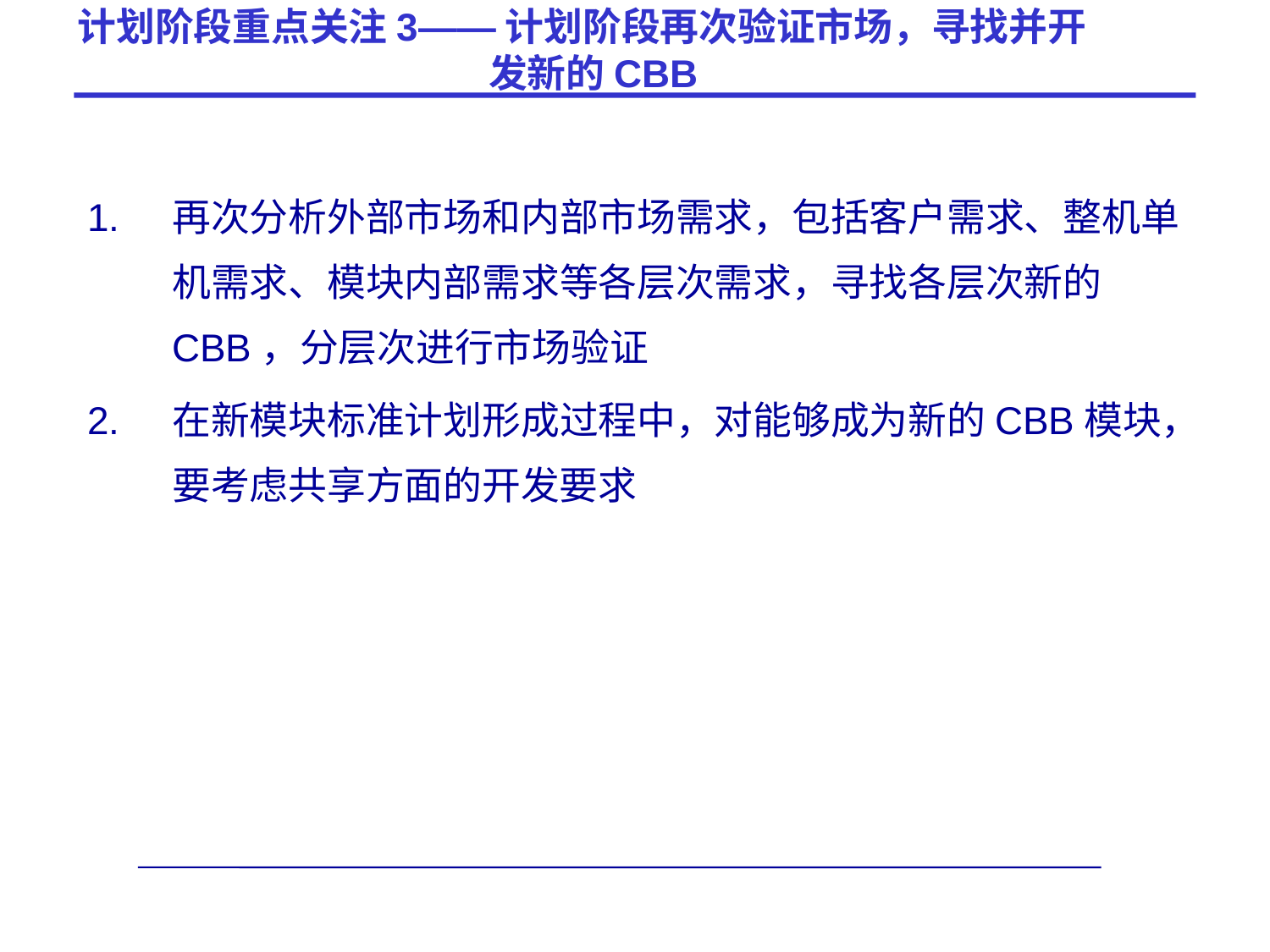

# 计划阶段重点关注3——计划阶段再次验证市场，寻找并开发新的CBB
再次分析外部市场和内部市场需求，包括客户需求、整机单机需求、模块内部需求等各层次需求，寻找各层次新的CBB，分层次进行市场验证
在新模块标准计划形成过程中，对能够成为新的CBB模块，要考虑共享方面的开发要求